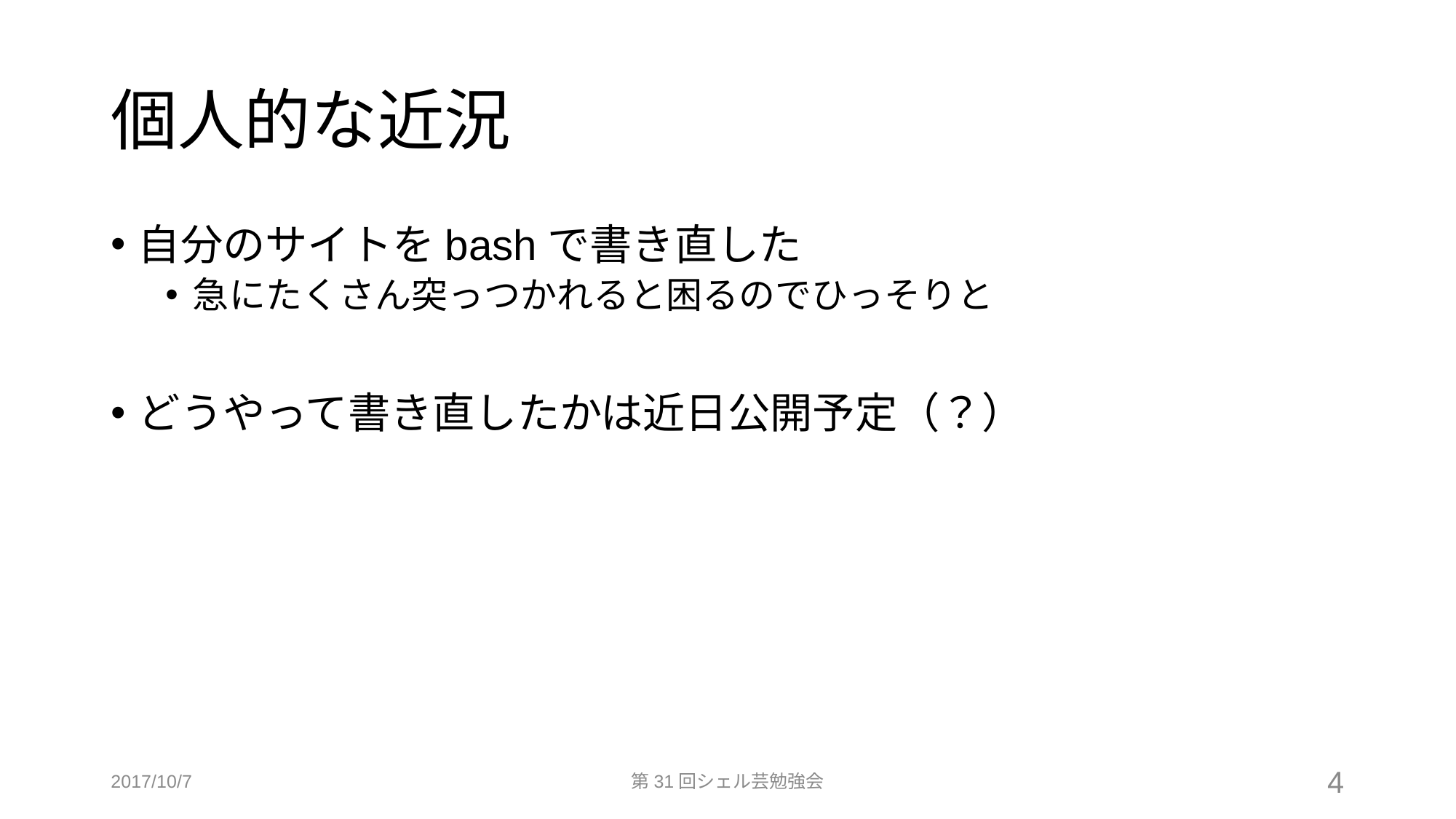

# 個人的な近況
自分のサイトをbashで書き直した
急にたくさん突っつかれると困るのでひっそりと

どうやって書き直したかは近日公開予定（？）
2017/10/7
第31回シェル芸勉強会
4